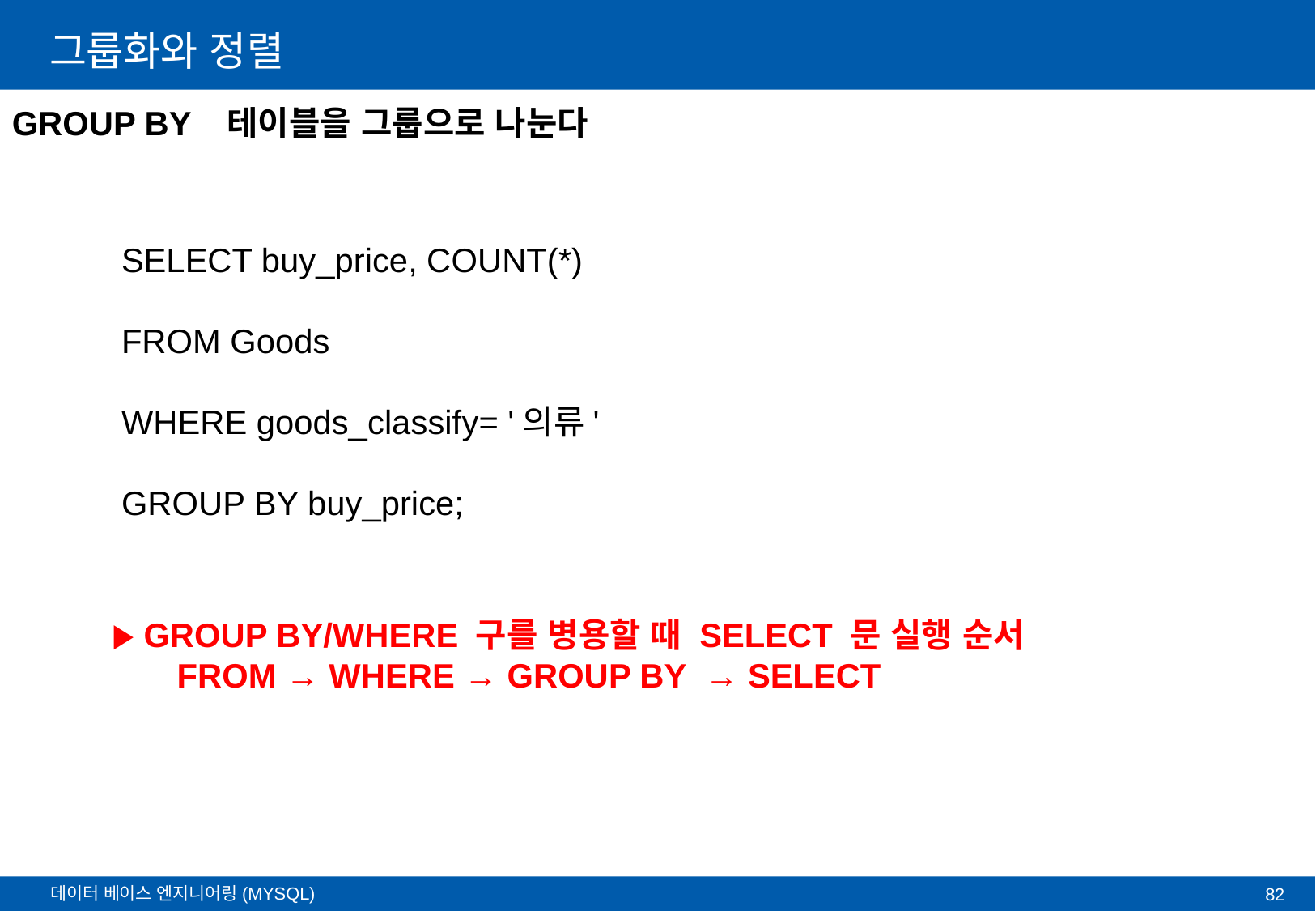

# 그룹화와 정렬
GROUP BY   테이블을 그룹으로 나눈다
SELECT buy_price, COUNT(*)
FROM Goods
WHERE goods_classify= '의류'
GROUP BY buy_price;
▶ GROUP BY/WHERE 구를 병용할 때 SELECT 문 실행 순서
       FROM → WHERE → GROUP BY  → SELECT
82